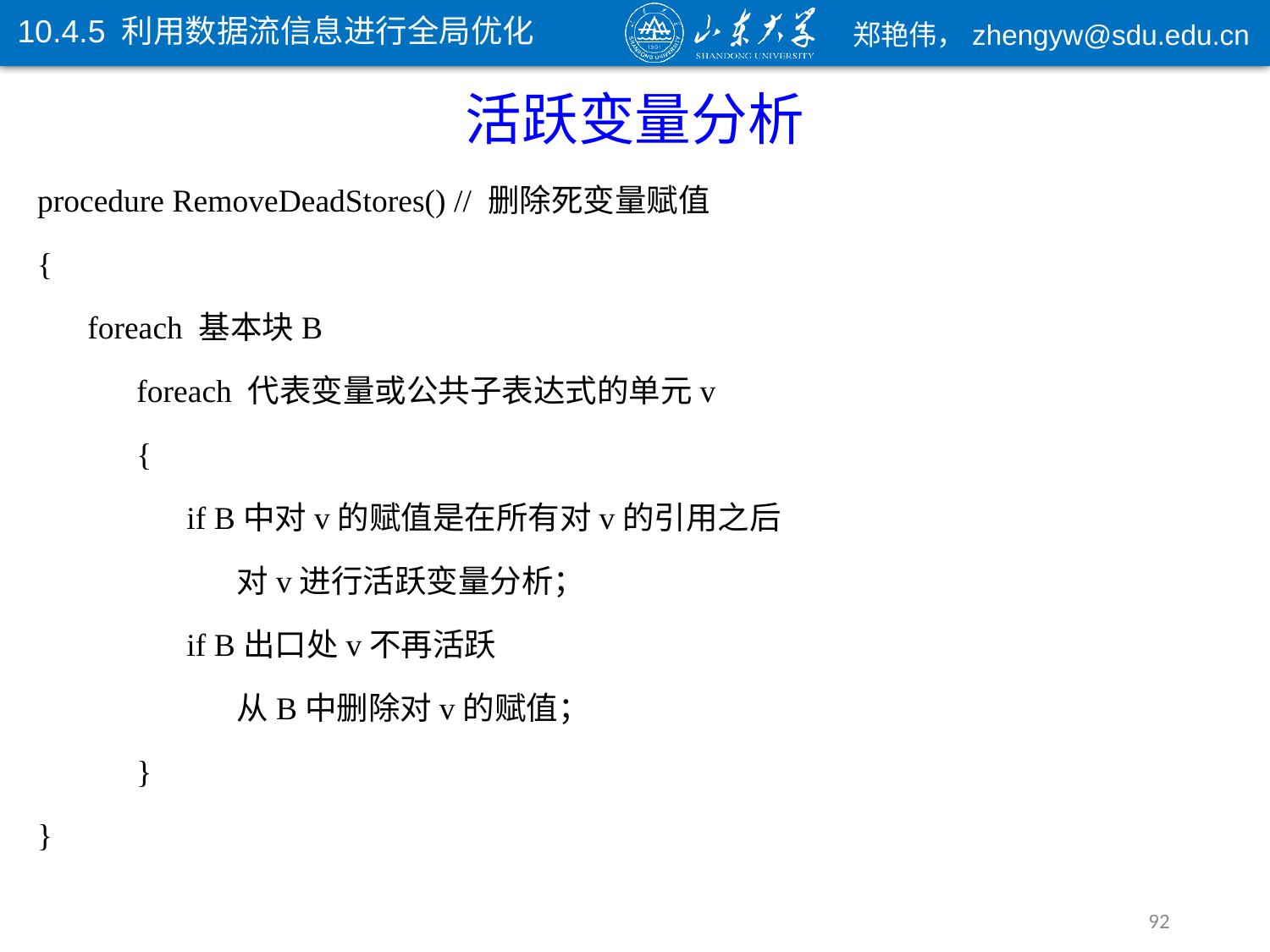

10.4.5 利用数据流信息进行全局优化
活跃变量分析
procedure RemoveDeadStores() // 删除死变量赋值
{
foreach 基本块B
foreach 代表变量或公共子表达式的单元v
{
if B中对v的赋值是在所有对v的引用之后
对v进行活跃变量分析；
if B出口处v不再活跃
从B中删除对v的赋值；
}
}
92